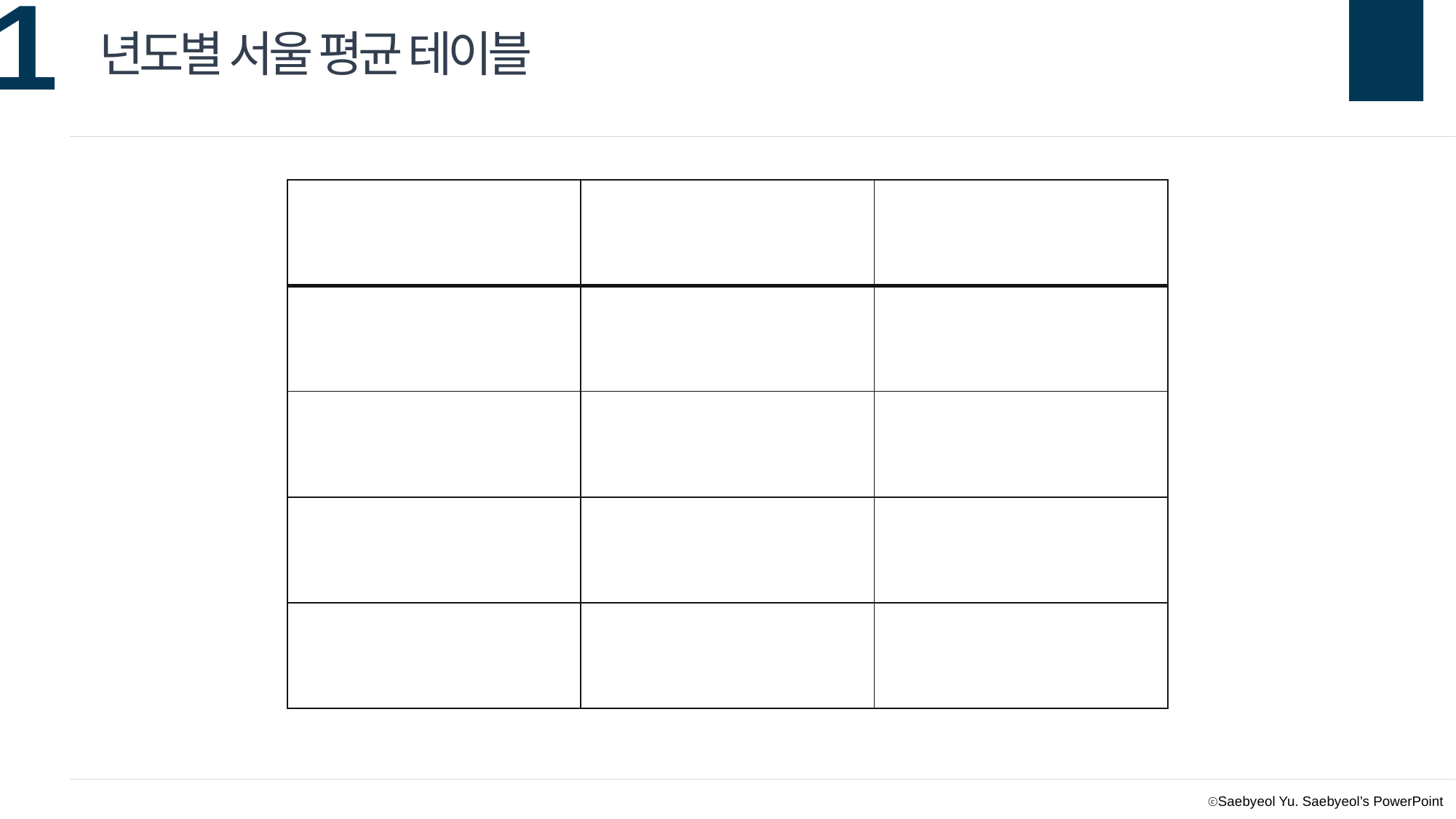

년도별 서울 평균 테이블
|  |  |  |
| --- | --- | --- |
|  |  |  |
|  |  |  |
|  |  |  |
|  |  |  |